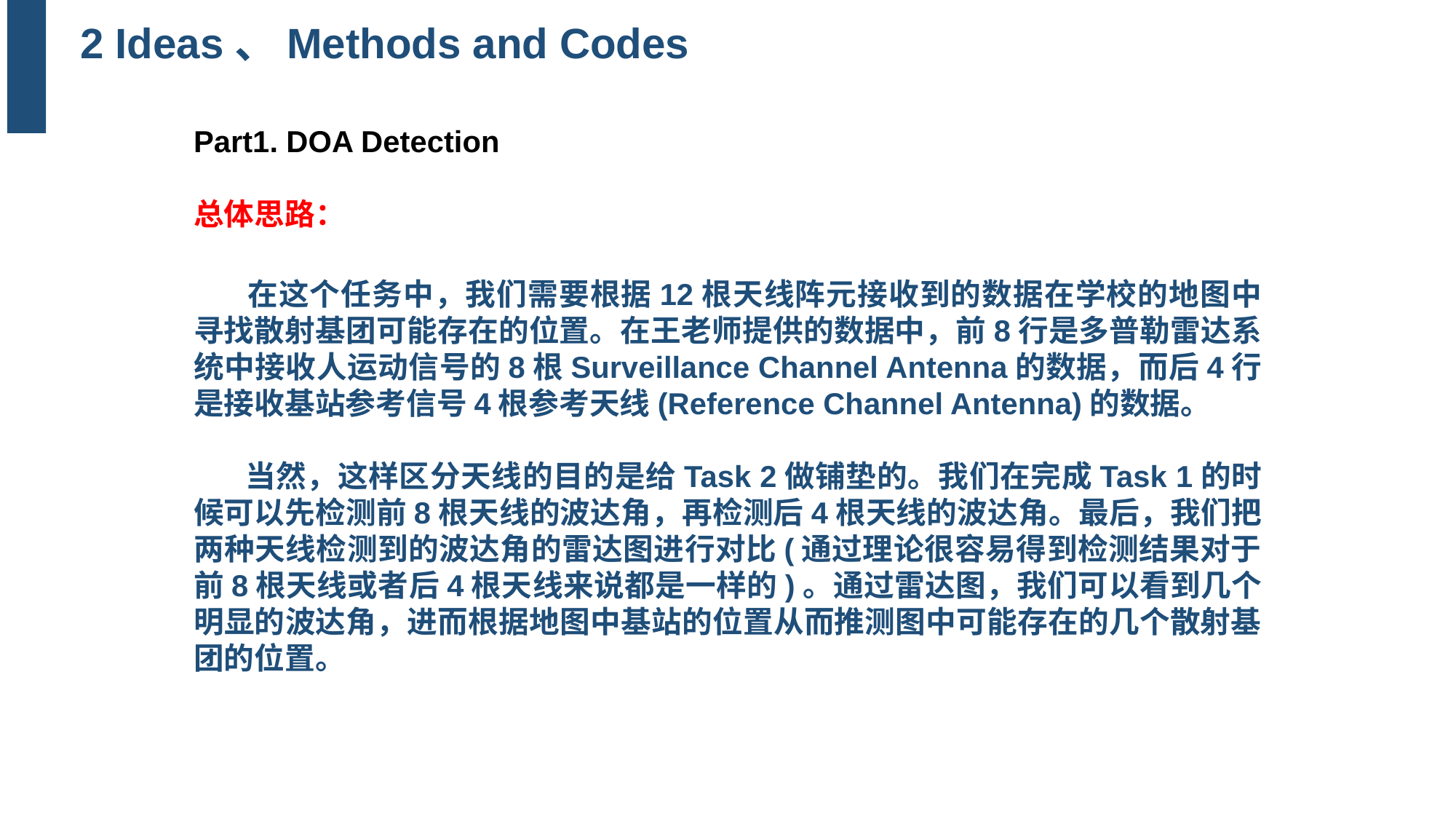

2 Ideas、Methods and Codes

Part1. DOA Detection

总体思路：

      在这个任务中，我们需要根据12根天线阵元接收到的数据在学校的地图中寻找散射基团可能存在的位置。在王老师提供的数据中，前8行是多普勒雷达系统中接收人运动信号的8根Surveillance Channel Antenna的数据，而后4行是接收基站参考信号4根参考天线(Reference Channel Antenna)的数据。

      当然，这样区分天线的目的是给Task 2做铺垫的。我们在完成Task 1的时候可以先检测前8根天线的波达角，再检测后4根天线的波达角。最后，我们把两种天线检测到的波达角的雷达图进行对比(通过理论很容易得到检测结果对于前8根天线或者后4根天线来说都是一样的)。通过雷达图，我们可以看到几个明显的波达角，进而根据地图中基站的位置从而推测图中可能存在的几个散射基团的位置。